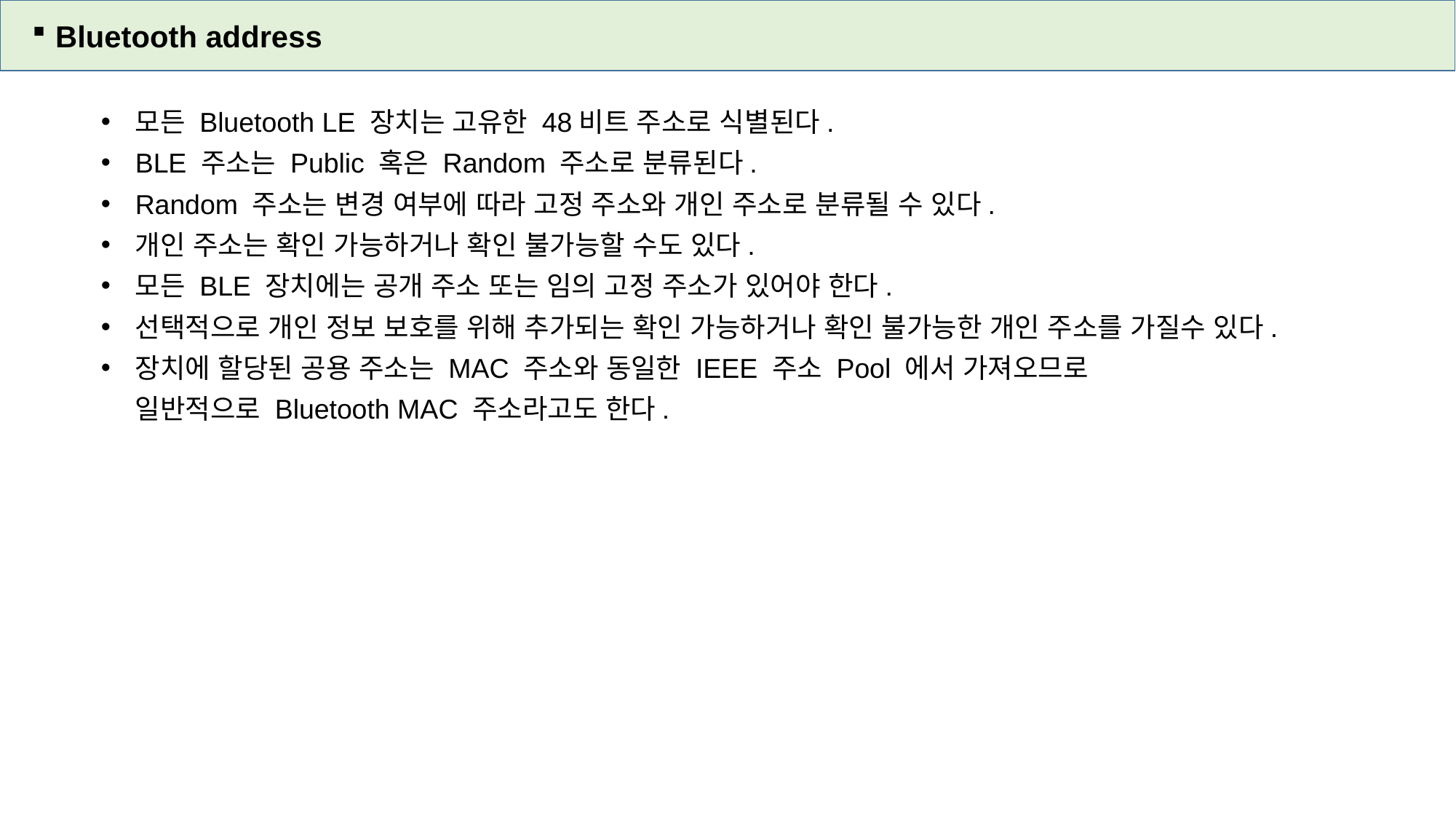

Bluetooth address
모든 Bluetooth LE 장치는 고유한 48비트 주소로 식별된다.
BLE 주소는 Public 혹은 Random 주소로 분류된다.
Random 주소는 변경 여부에 따라 고정 주소와 개인 주소로 분류될 수 있다.
개인 주소는 확인 가능하거나 확인 불가능할 수도 있다.
모든 BLE 장치에는 공개 주소 또는 임의 고정 주소가 있어야 한다.
선택적으로 개인 정보 보호를 위해 추가되는 확인 가능하거나 확인 불가능한 개인 주소를 가질수 있다.
장치에 할당된 공용 주소는 MAC 주소와 동일한 IEEE 주소 Pool 에서 가져오므로
일반적으로 Bluetooth MAC 주소라고도 한다.